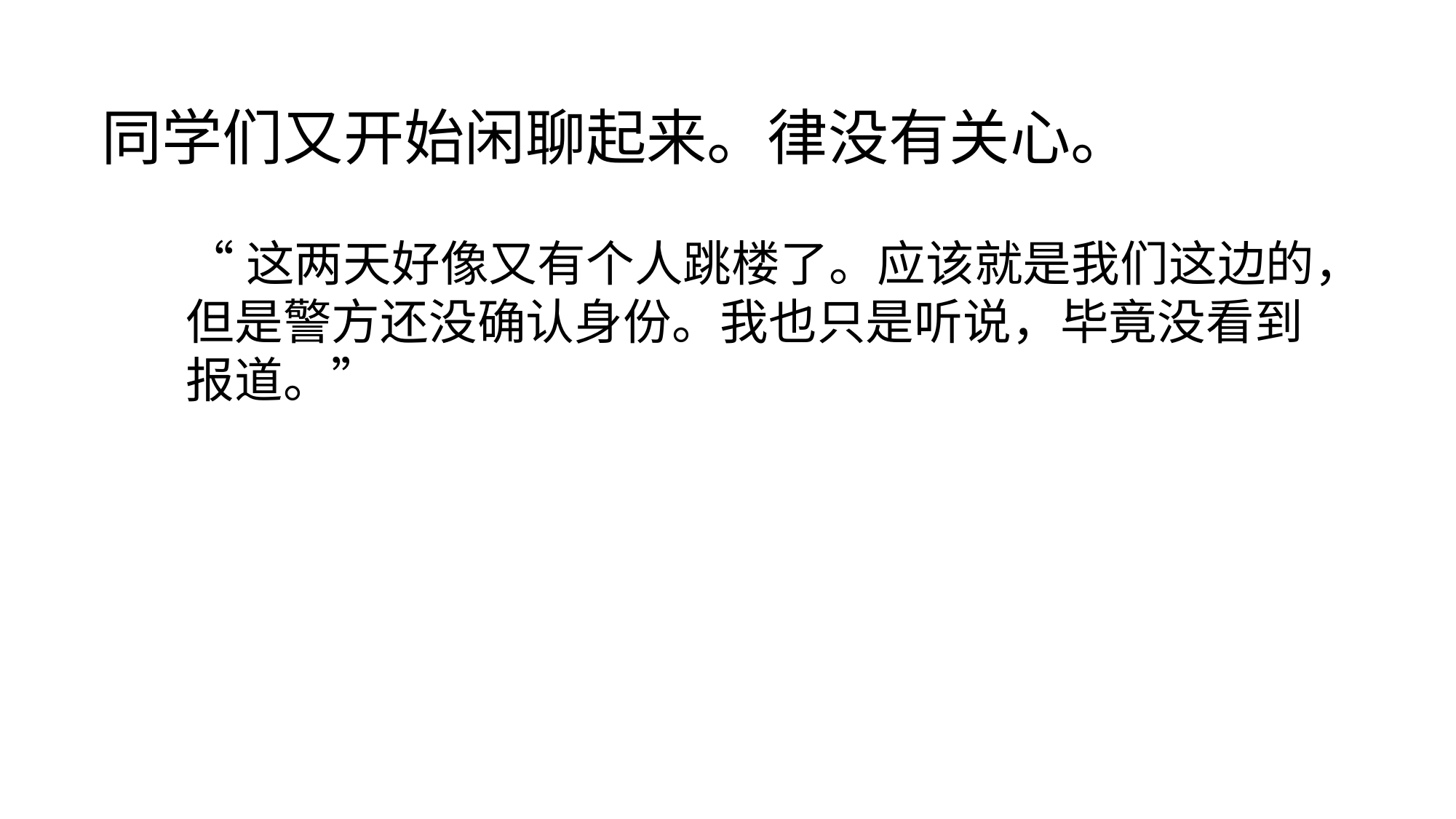

同学们又开始闲聊起来。律没有关心。
“这两天好像又有个人跳楼了。应该就是我们这边的，但是警方还没确认身份。我也只是听说，毕竟没看到报道。”